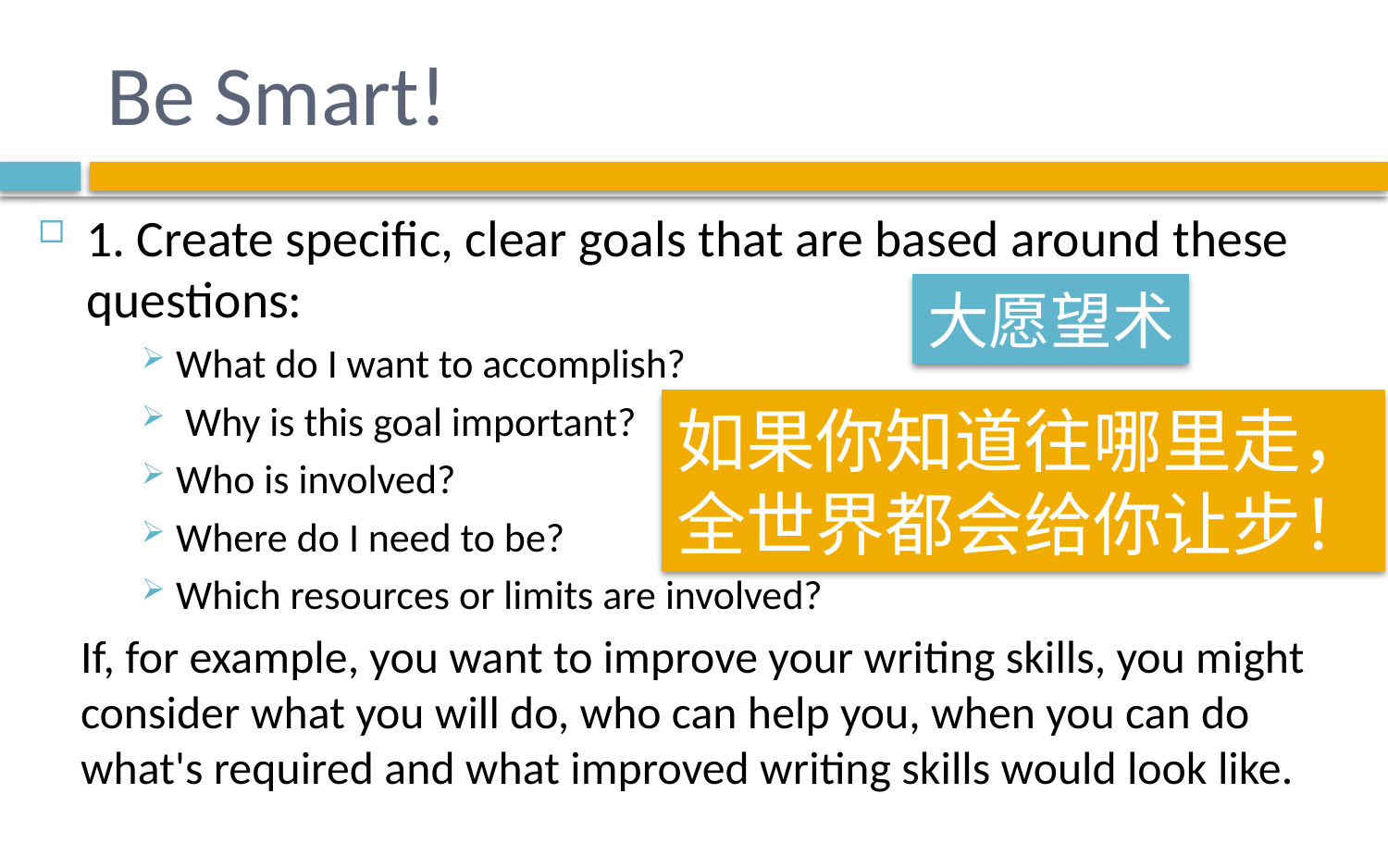

# Be Smart!
1. Create specific, clear goals that are based around these questions:
What do I want to accomplish?
 Why is this goal important?
Who is involved?
Where do I need to be?
Which resources or limits are involved?
If, for example, you want to improve your writing skills, you might consider what you will do, who can help you, when you can do what's required and what improved writing skills would look like.
大愿望术
如果你知道往哪里走，
全世界都会给你让步！